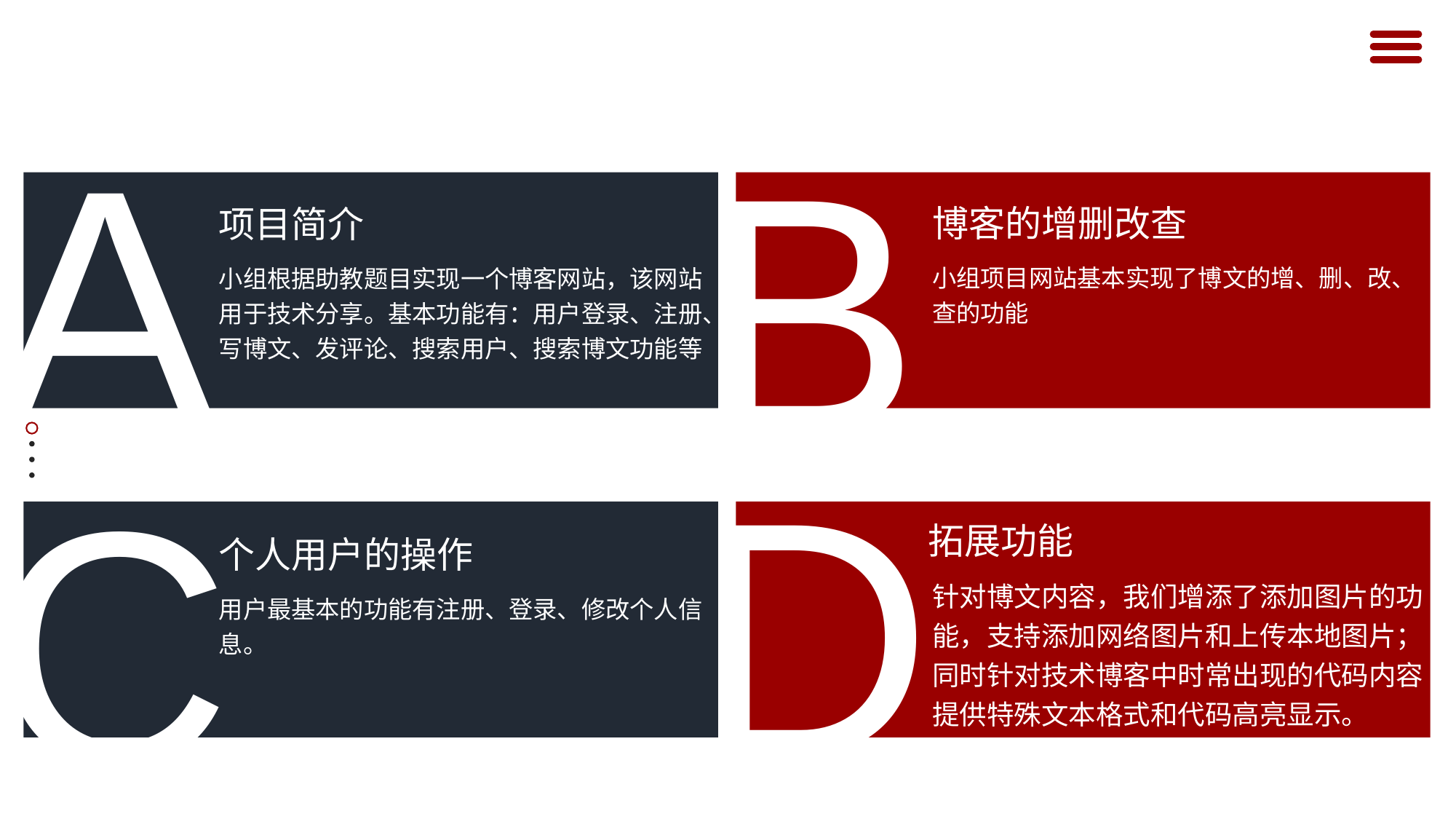

A

项目简介
小组根据助教题目实现一个博客网站，该网站用于技术分享。基本功能有：用户登录、注册、写博文、发评论、搜索用户、搜索博文功能等

B

博客的增删改查
小组项目网站基本实现了博文的增、删、改、查的功能
D

拓展功能
针对博文内容，我们增添了添加图片的功能，支持添加网络图片和上传本地图片；同时针对技术博客中时常出现的代码内容提供特殊文本格式和代码高亮显示。

C

个人用户的操作
用户最基本的功能有注册、登录、修改个人信息。